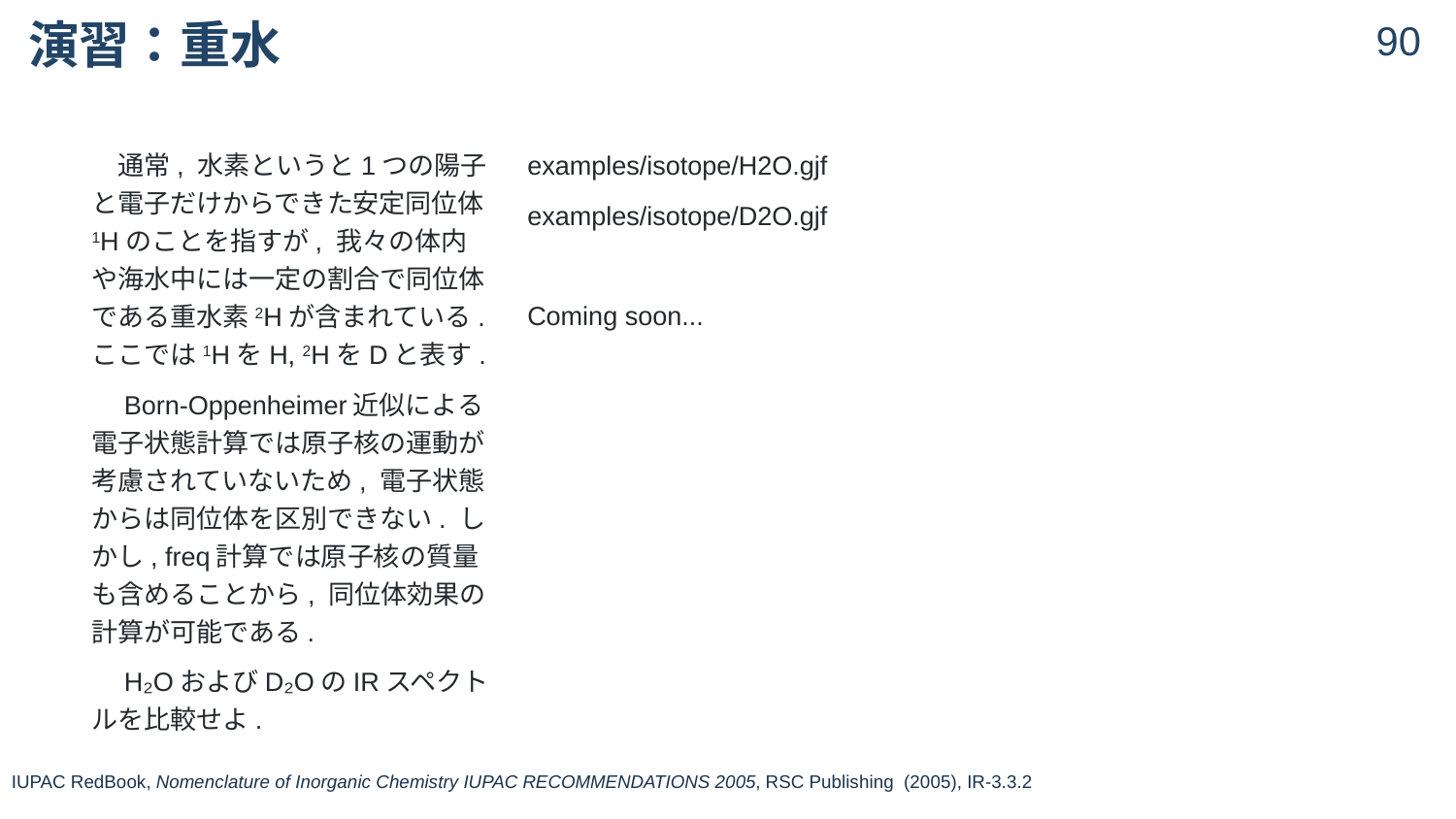

# 演習：重水
90
　通常, 水素というと1つの陽子と電子だけからできた安定同位体1Hのことを指すが, 我々の体内や海水中には一定の割合で同位体である重水素2Hが含まれている. ここでは1HをH, 2HをDと表す.
　Born-Oppenheimer近似による電子状態計算では原子核の運動が考慮されていないため, 電子状態からは同位体を区別できない. しかし, freq計算では原子核の質量も含めることから, 同位体効果の計算が可能である.
　H₂OおよびD₂OのIRスペクトルを比較せよ.
examples/isotope/H2O.gjf
examples/isotope/D2O.gjf

Coming soon...

IUPAC RedBook, Nomenclature of Inorganic Chemistry IUPAC RECOMMENDATIONS 2005, RSC Publishing  (2005), IR-3.3.2
© 2024 Shuhei Ohno